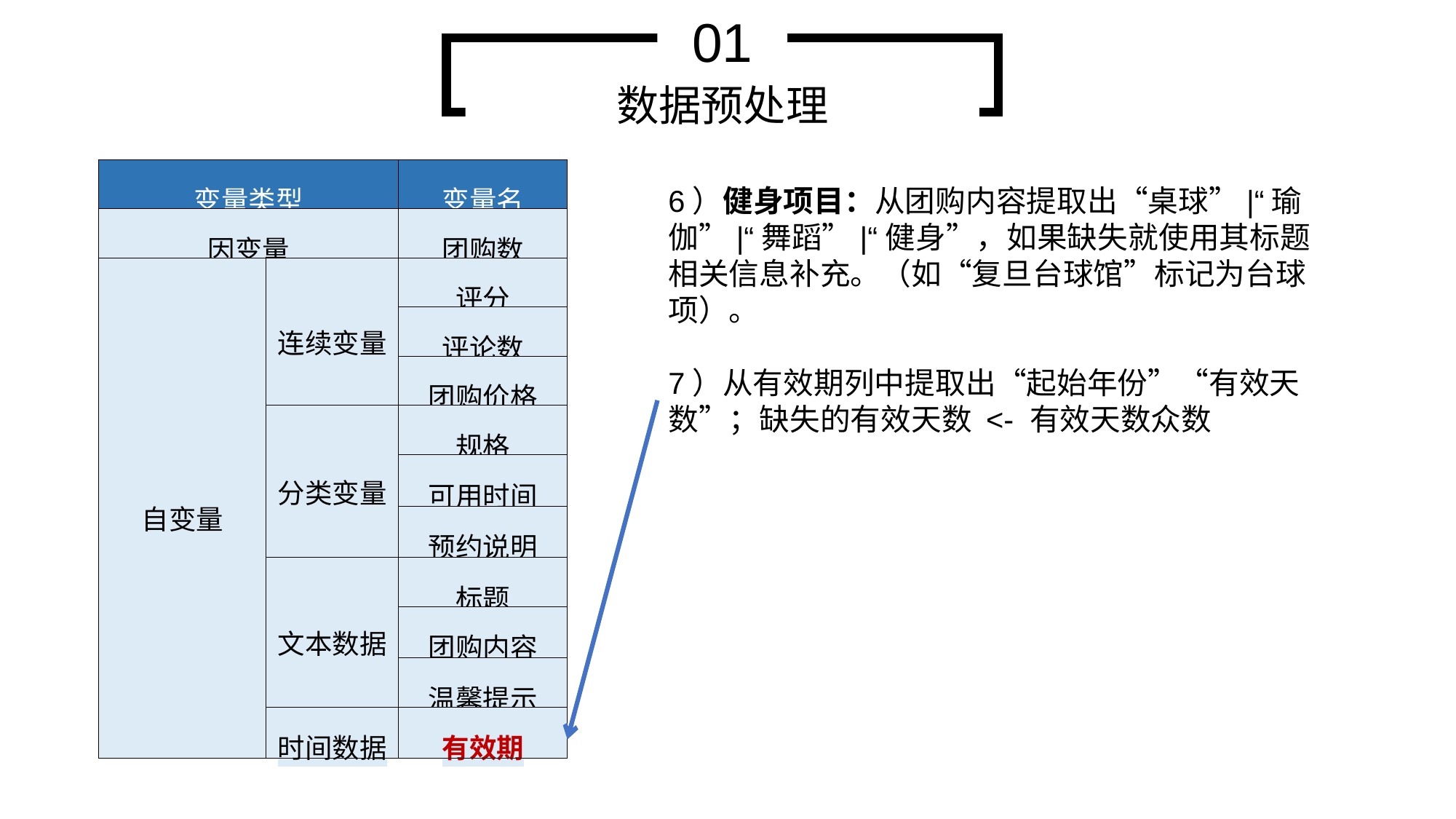

01

数据预处理
| 变量类型 |  | 变量名 |
| --- | --- | --- |
| 因变量 |  | 团购数 |
| 自变量 | 连续变量 | 评分 |
|  |  | 评论数 |
|  |  | 团购价格 |
|  | 分类变量 | 规格 |
|  |  | 可用时间 |
|  |  | 预约说明 |
|  | 文本数据 | 标题 |
|  |  | 团购内容 |
|  |  | 温馨提示 |
|  | 时间数据 | 有效期 |
6）健身项目：从团购内容提取出“桌球”|“瑜伽”|“舞蹈”|“健身”，如果缺失就使用其标题相关信息补充。（如“复旦台球馆”标记为台球项）。

7）从有效期列中提取出“起始年份”“有效天数”；缺失的有效天数 <- 有效天数众数